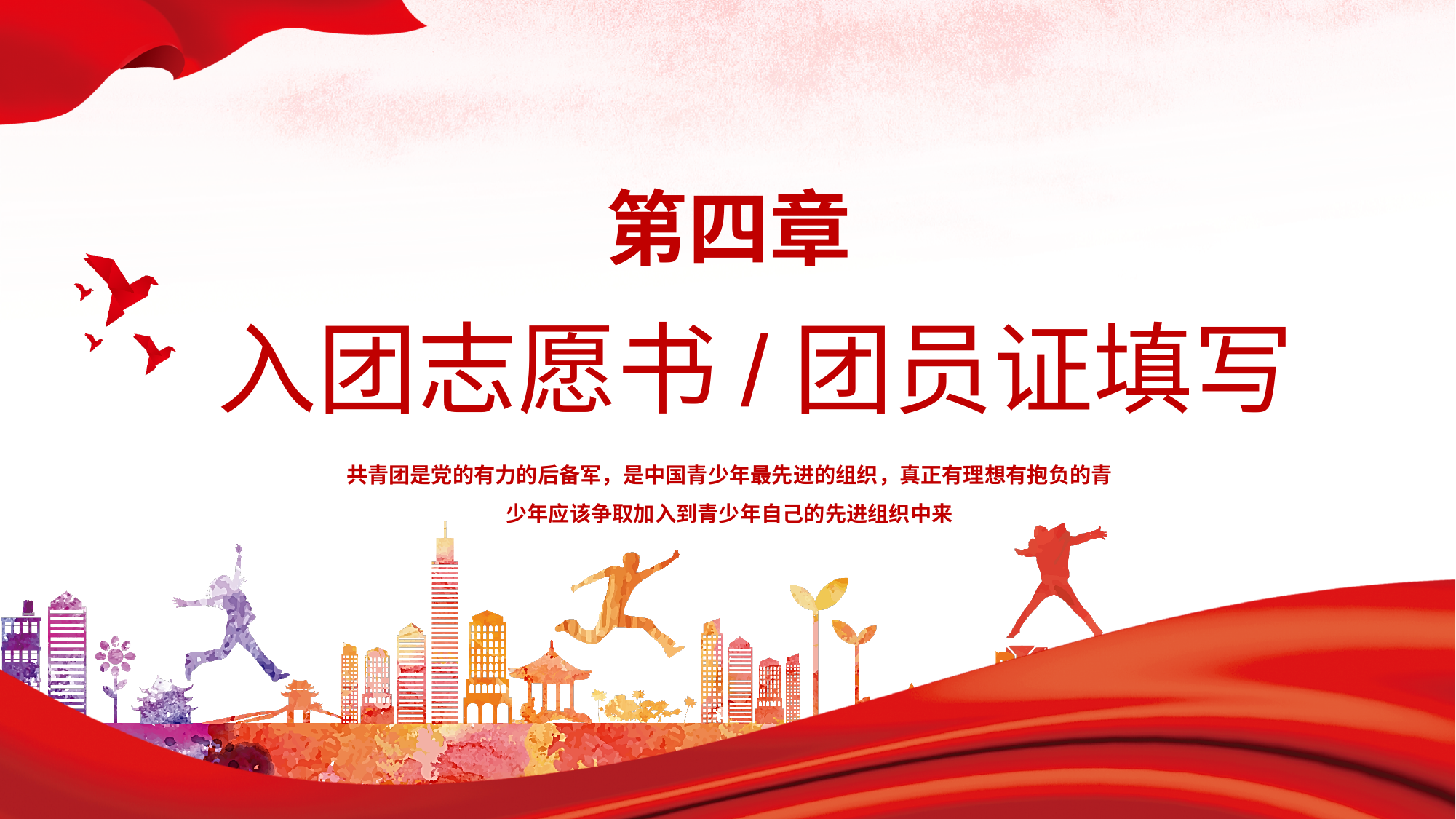

第四章
入团志愿书/团员证填写
共青团是党的有力的后备军，是中国青少年最先进的组织，真正有理想有抱负的青少年应该争取加入到青少年自己的先进组织中来